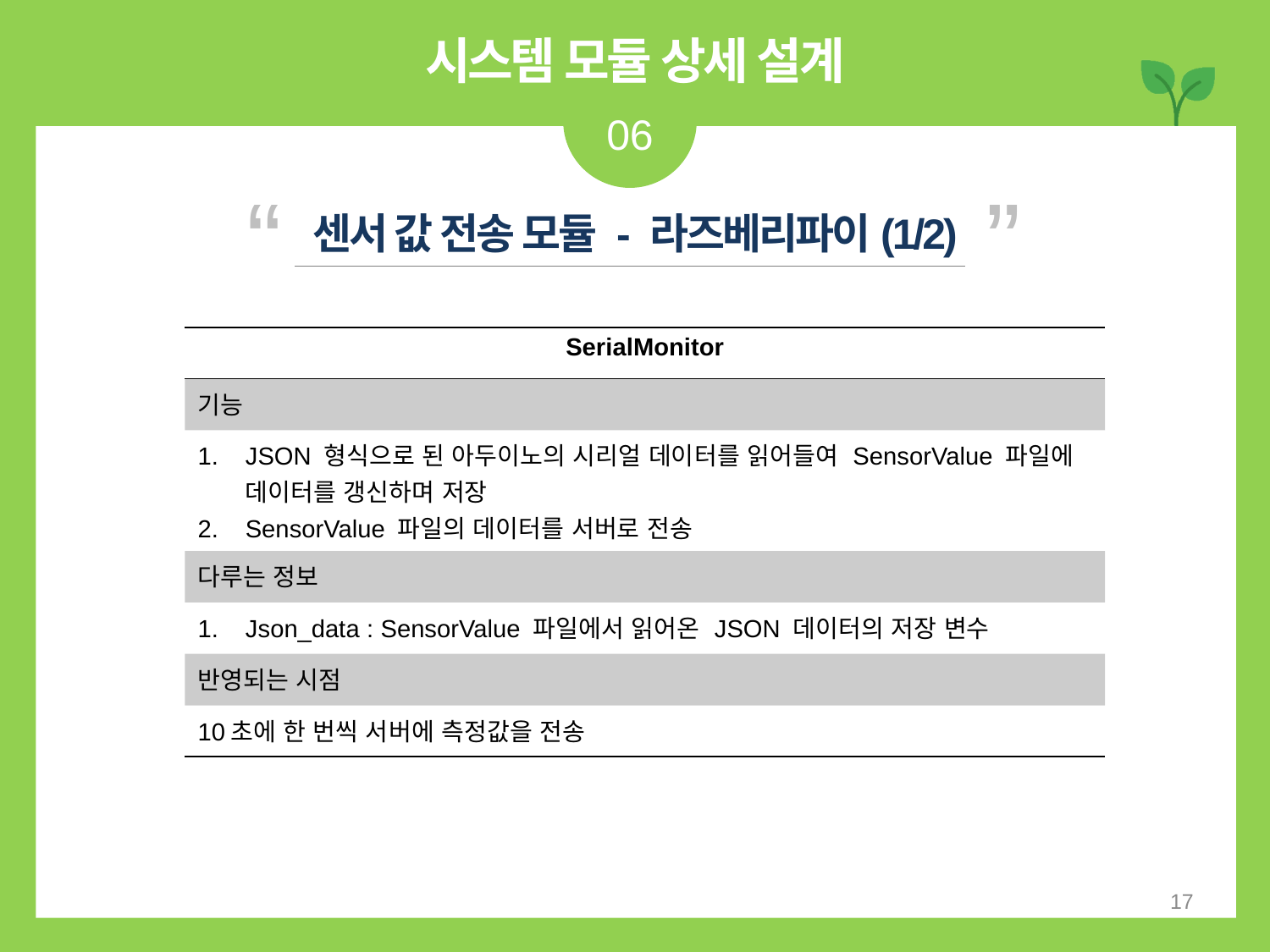

시스템 모듈 상세 설계

06

“                        ”
센서 값 전송 모듈 - 라즈베리파이(1/2)
| SerialMonitor |
| --- |
| 기능 |
| JSON 형식으로 된 아두이노의 시리얼 데이터를 읽어들여 SensorValue 파일에 데이터를 갱신하며 저장 SensorValue 파일의 데이터를 서버로 전송 |
| 다루는 정보 |
| Json\_data : SensorValue 파일에서 읽어온 JSON 데이터의 저장 변수 |
| 반영되는 시점 |
| 10초에 한 번씩 서버에 측정값을 전송 |
17